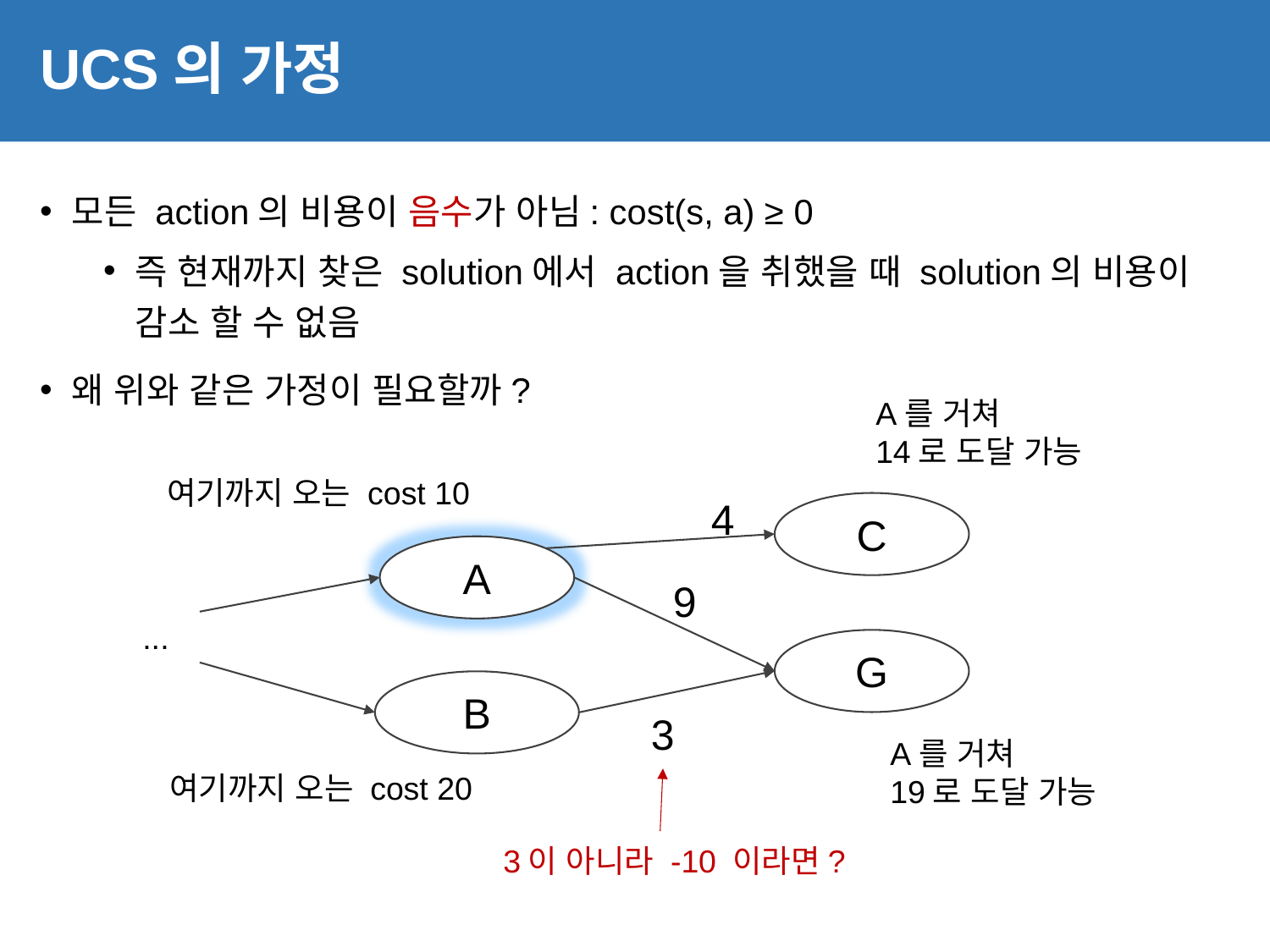

# UCS의 가정
25
모든 action의 비용이 음수가 아님: cost(s, a) ≥ 0
즉 현재까지 찾은 solution에서 action을 취했을 때 solution의 비용이 감소 할 수 없음
왜 위와 같은 가정이 필요할까?
A를 거쳐
14로 도달 가능
여기까지 오는 cost 10
4
C
A
9
...
G
B
3
A를 거쳐
19로 도달 가능
여기까지 오는 cost 20
3이 아니라 -10 이라면?